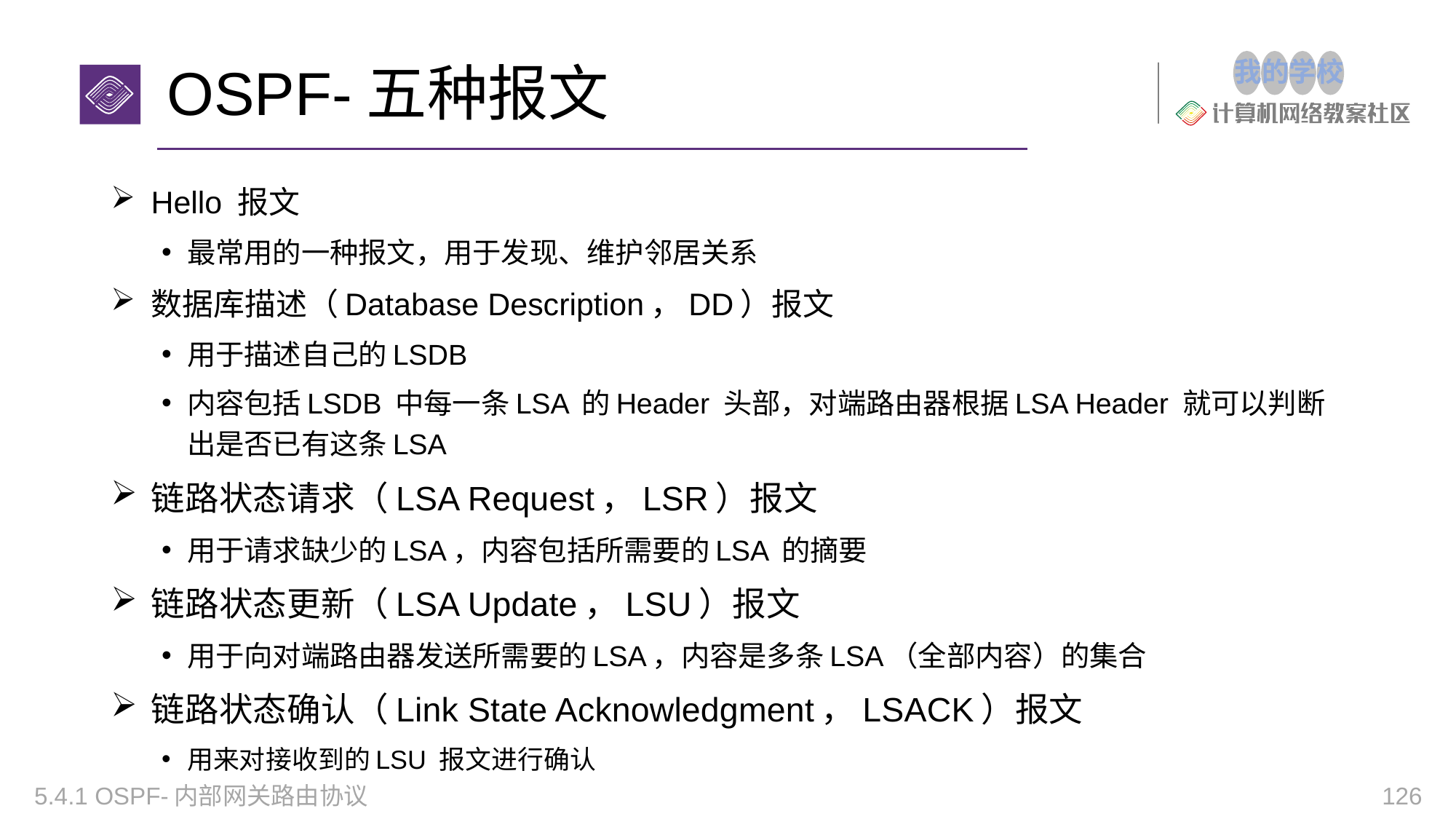

# OSPF-五种报文
Hello 报文
最常用的一种报文，用于发现、维护邻居关系
数据库描述（Database Description，DD）报文
用于描述自己的LSDB
内容包括LSDB 中每一条LSA 的Header 头部，对端路由器根据LSA Header 就可以判断出是否已有这条LSA
链路状态请求（LSA Request，LSR）报文
用于请求缺少的LSA，内容包括所需要的LSA 的摘要
链路状态更新（LSA Update，LSU）报文
用于向对端路由器发送所需要的LSA，内容是多条LSA（全部内容）的集合
链路状态确认（Link State Acknowledgment，LSACK）报文
用来对接收到的LSU 报文进行确认

5.4.1 OSPF-内部网关路由协议
126